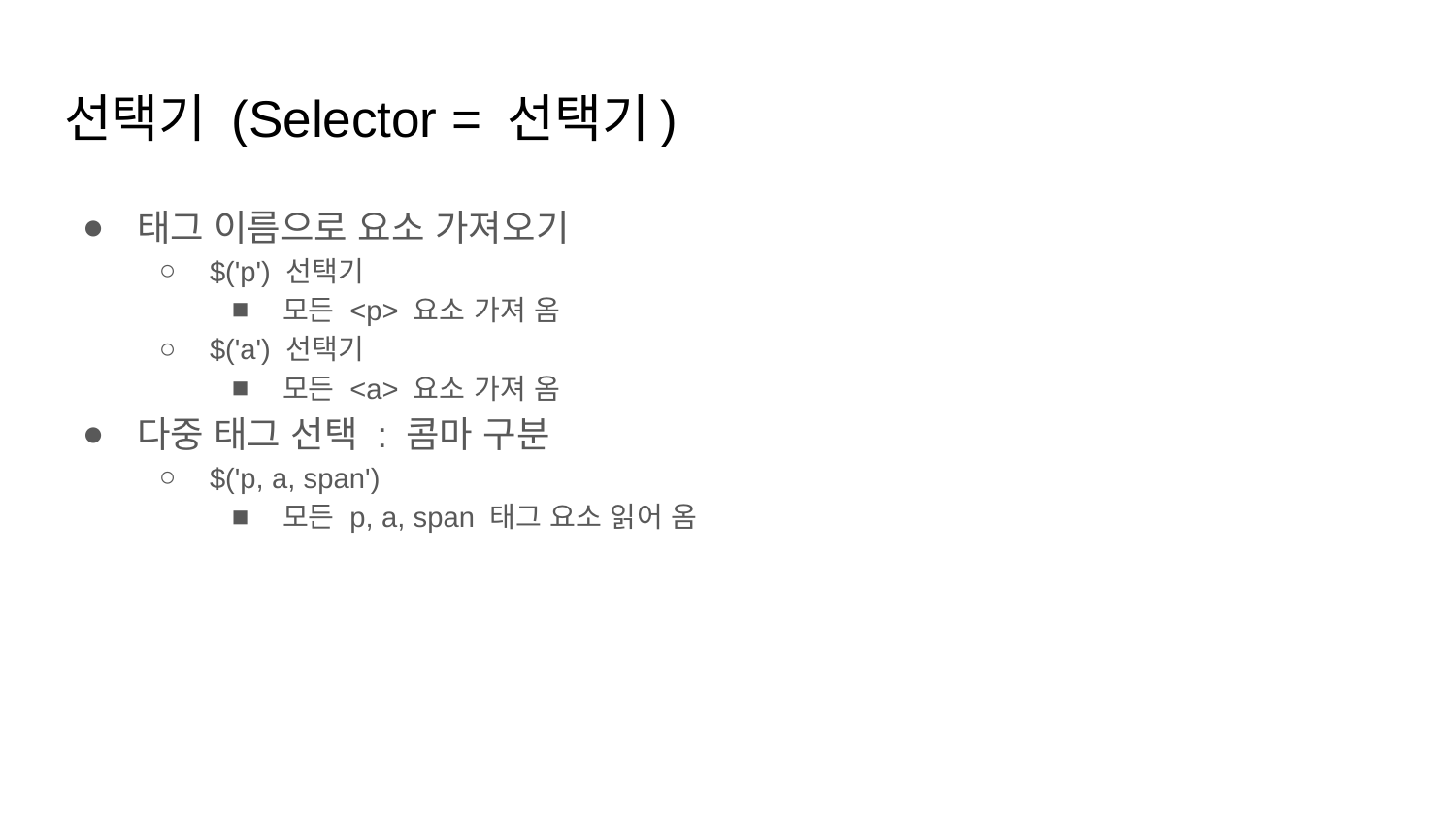

# 선택기 (Selector = 선택기)
태그 이름으로 요소 가져오기
$('p') 선택기
모든 <p> 요소 가져 옴
$('a') 선택기
모든 <a> 요소 가져 옴
다중 태그 선택 : 콤마 구분
$('p, a, span')
모든 p, a, span 태그 요소 읽어 옴